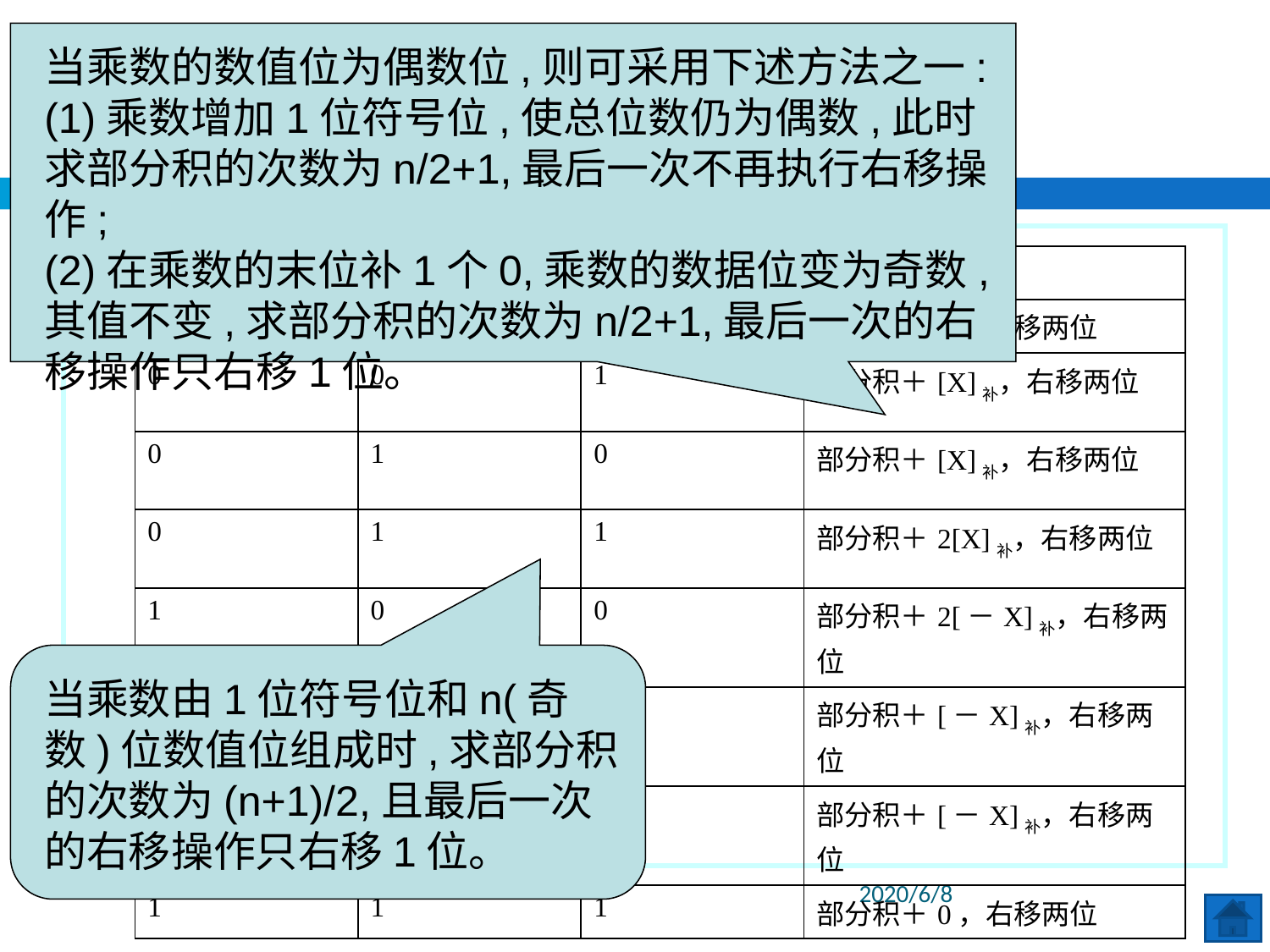

当乘数的数值位为偶数位,则可采用下述方法之一:
(1)乘数增加1位符号位,使总位数仍为偶数,此时求部分积的次数为n/2+1,最后一次不再执行右移操作;
(2)在乘数的末位补1个0,乘数的数据位变为奇数,其值不变,求部分积的次数为n/2+1,最后一次的右移操作只右移1位。
3.4.4 补码两位乘
92

| Yn-i-1 | Yn-i | Yn-i+1 | 操作 |
| --- | --- | --- | --- |
| 0 | 0 | 0 | 部分积＋0，右移两位 |
| 0 | 0 | 1 | 部分积＋[X]补，右移两位 |
| 0 | 1 | 0 | 部分积＋[X]补，右移两位 |
| 0 | 1 | 1 | 部分积＋2[X]补，右移两位 |
| 1 | 0 | 0 | 部分积＋2[－X]补，右移两位 |
| 1 | 0 | 1 | 部分积＋[－X]补，右移两位 |
| 1 | 1 | 0 | 部分积＋[－X]补，右移两位 |
| 1 | 1 | 1 | 部分积＋0，右移两位 |

当乘数由1位符号位和n(奇数)位数值位组成时,求部分积的次数为(n+1)/2,且最后一次的右移操作只右移1位。
2020/6/8